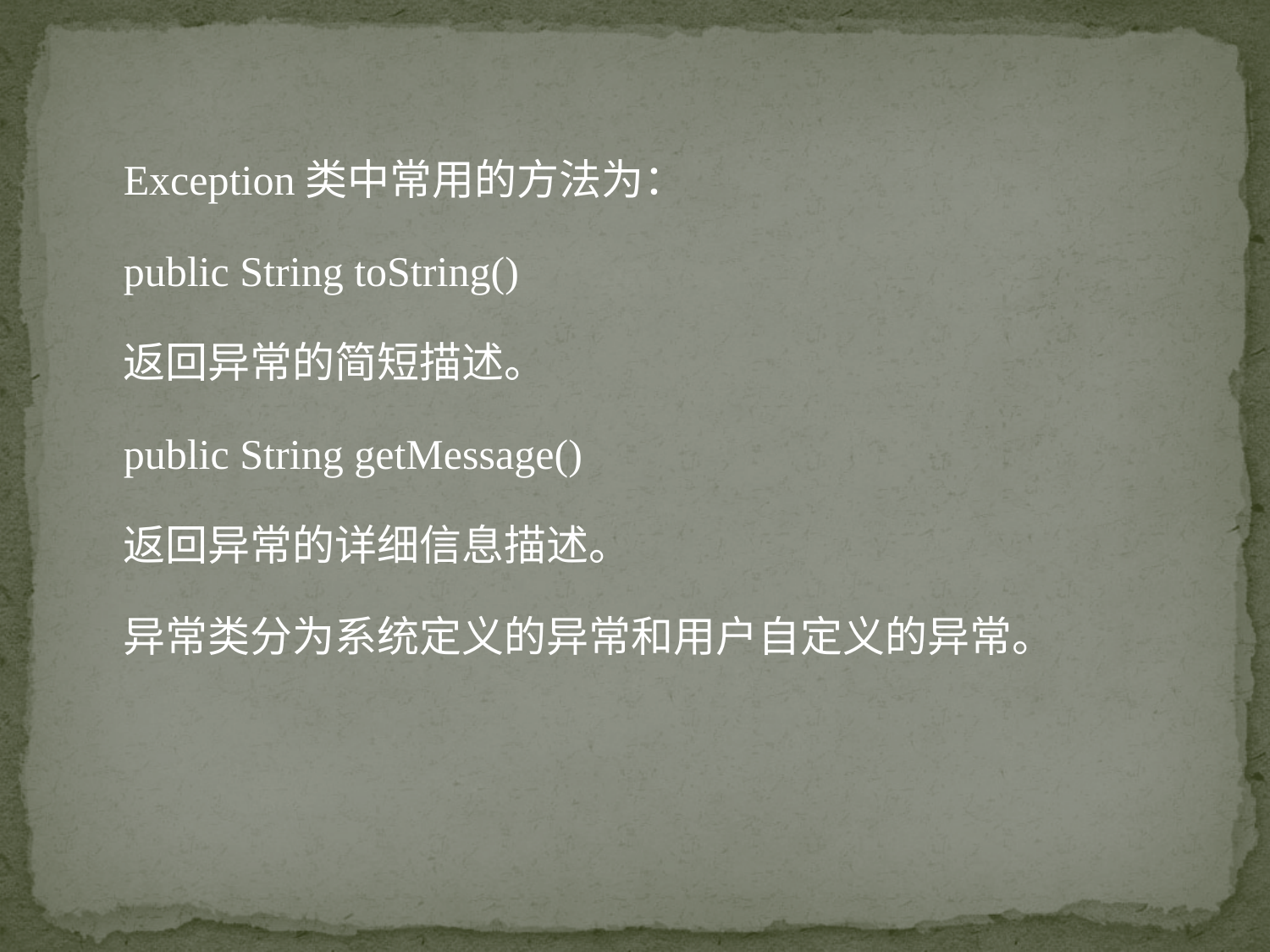

Exception类中常用的方法为：
public String toString()
返回异常的简短描述。
public String getMessage()
返回异常的详细信息描述。
异常类分为系统定义的异常和用户自定义的异常。